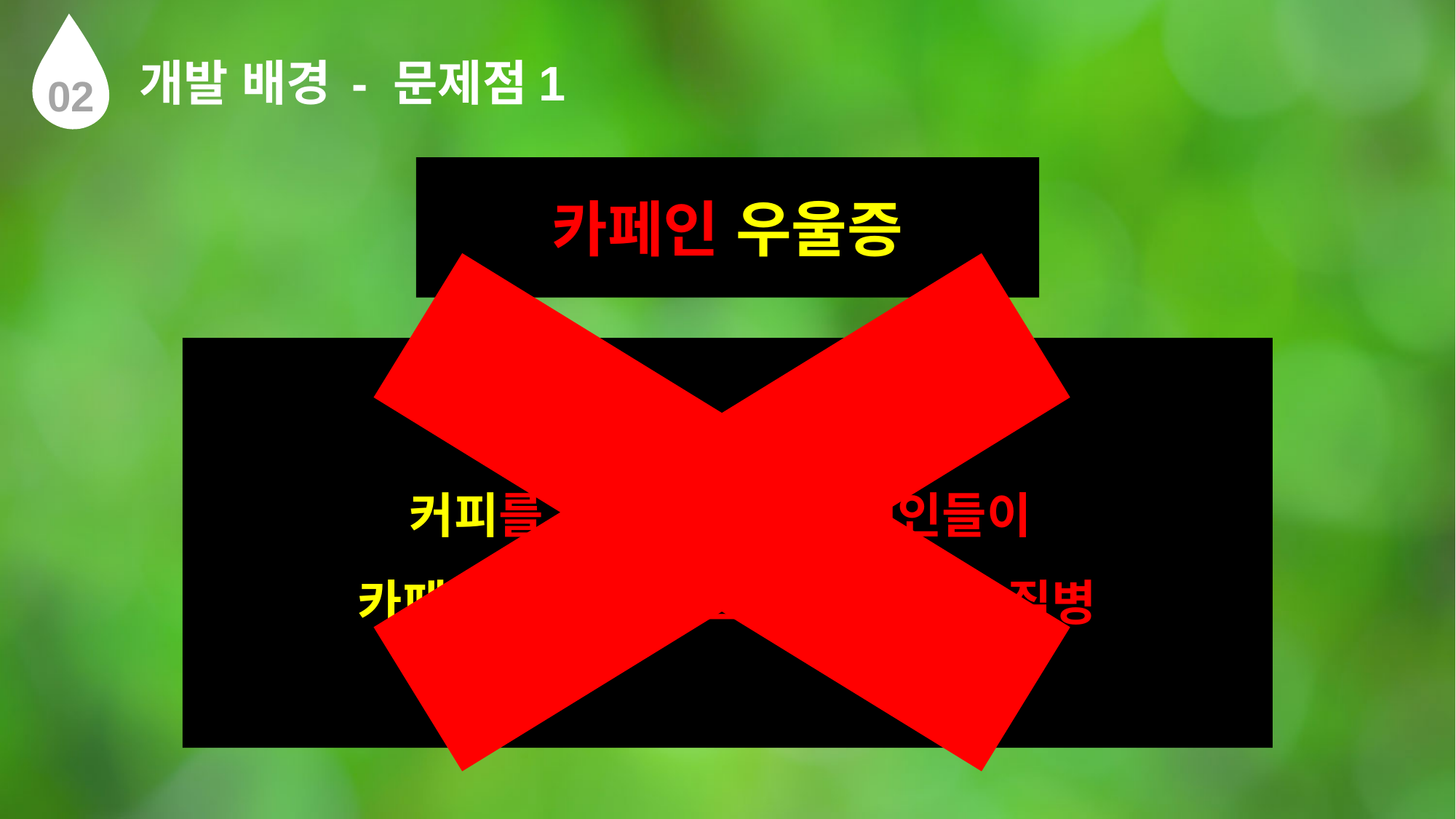

02
개발 배경
- 문제점1

카페인 우울증

자기 신뢰감 부족
자아 존중감 부족
원만하지 못한 대인관계
낮아지는 학업 성취도
커피를 자주 마시는 현대인들이
카페인 중독 증상으로 겪게 되는 질병